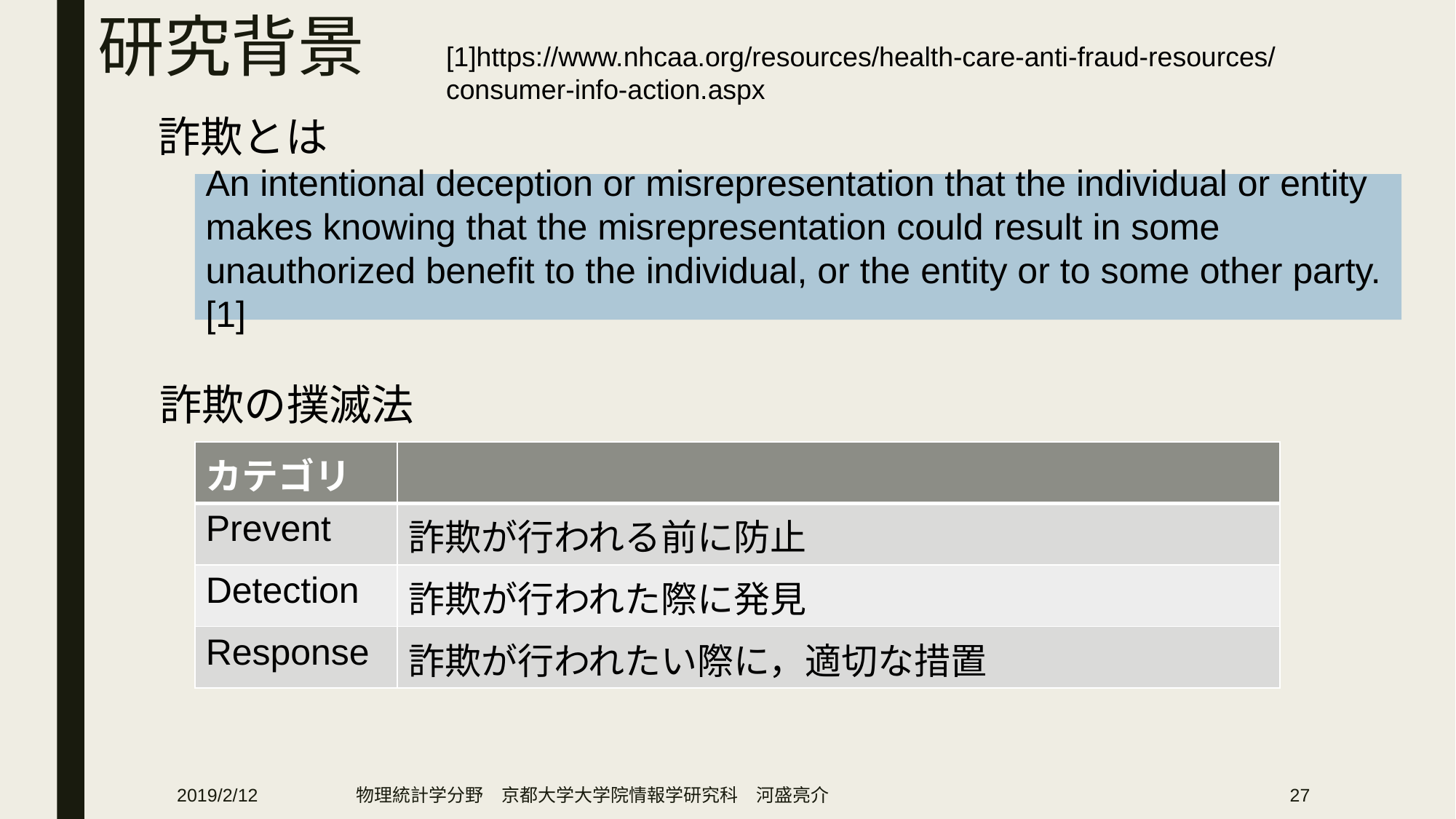

# 研究背景
[1]https://www.nhcaa.org/resources/health-care-anti-fraud-resources/ consumer-info-action.aspx
詐欺とは
An intentional deception or misrepresentation that the individual or entity makes knowing that the misrepresentation could result in some unauthorized benefit to the individual, or the entity or to some other party.[1]

詐欺の撲滅法
| カテゴリ |  |
| --- | --- |
| Prevent | 詐欺が行われる前に防止 |
| Detection | 詐欺が行われた際に発見 |
| Response | 詐欺が行われたい際に，適切な措置 |
2019/2/12
物理統計学分野　京都大学大学院情報学研究科　河盛亮介
27